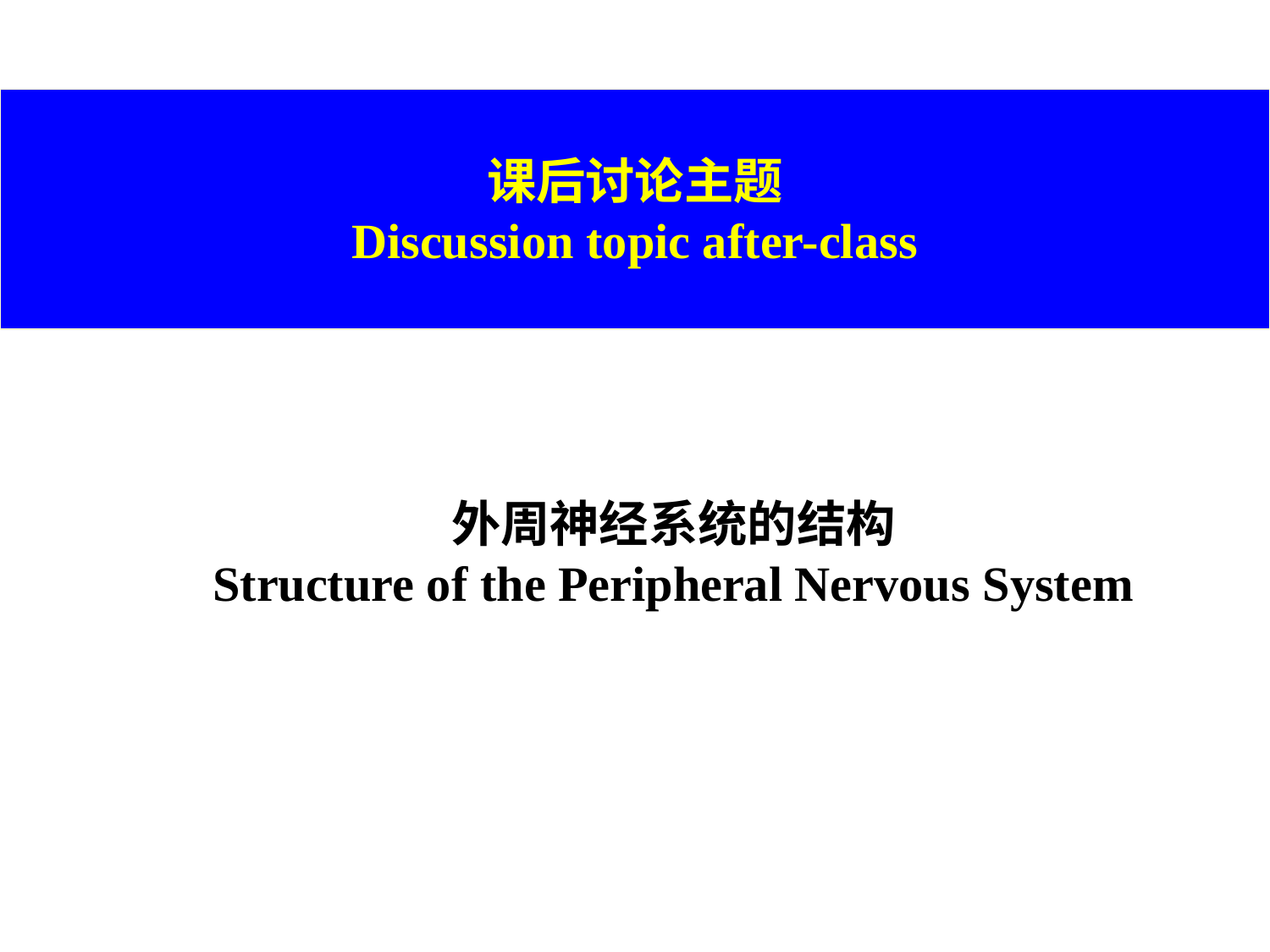

# Struc
课后讨论主题
Discussion topic after-class
外周神经系统的结构
Structure of the Peripheral Nervous System